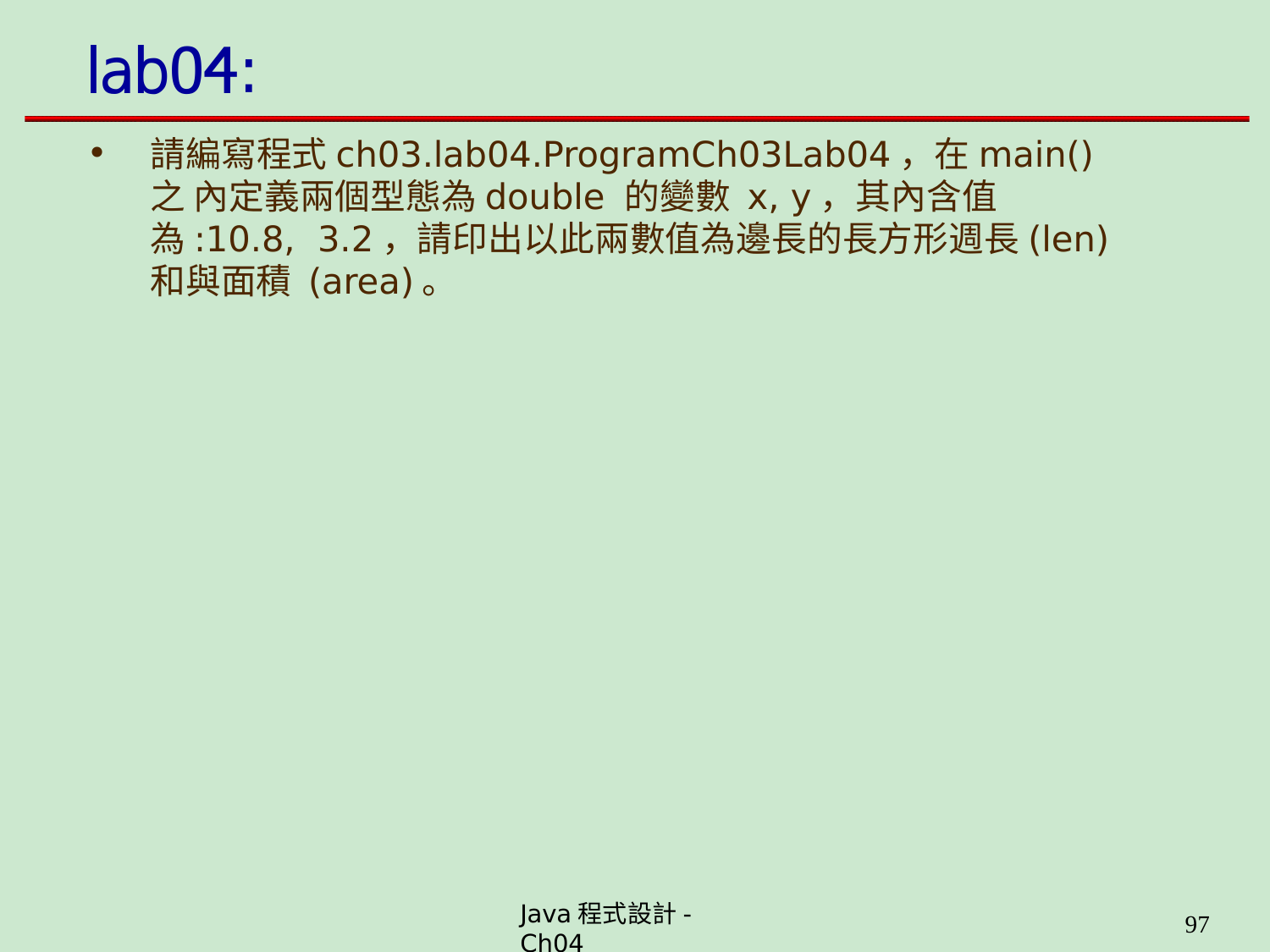

# lab04:
請編寫程式ch03.lab04.ProgramCh03Lab04，在main()之 內定義兩個型態為double 的變數 x, y，其內含值為:10.8,  3.2，請印出以此兩數值為邊長的長方形週長(len)和與面積 (area)。
Java程式設計-Ch04
97